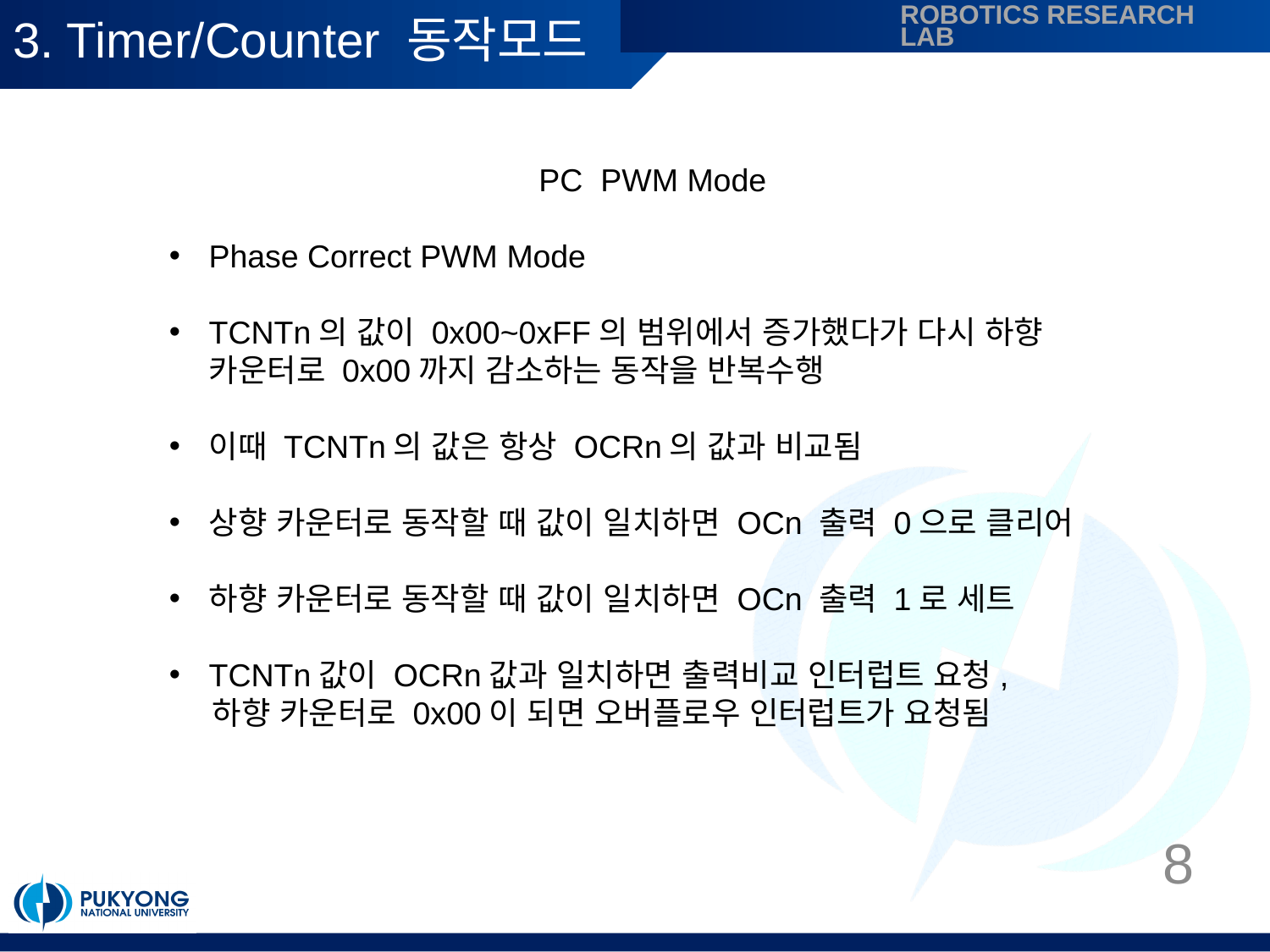

# 3. Timer/Counter 동작모드
PC  PWM Mode

Phase Correct PWM Mode

TCNTn의 값이 0x00~0xFF의 범위에서 증가했다가 다시 하향 카운터로 0x00까지 감소하는 동작을 반복수행

이때 TCNTn의 값은 항상 OCRn의 값과 비교됨

상향 카운터로 동작할 때 값이 일치하면 OCn 출력 0으로 클리어

하향 카운터로 동작할 때 값이 일치하면 OCn 출력 1로 세트

TCNTn값이 OCRn값과 일치하면 출력비교 인터럽트 요청,
    하향 카운터로 0x00이 되면 오버플로우 인터럽트가 요청됨
8